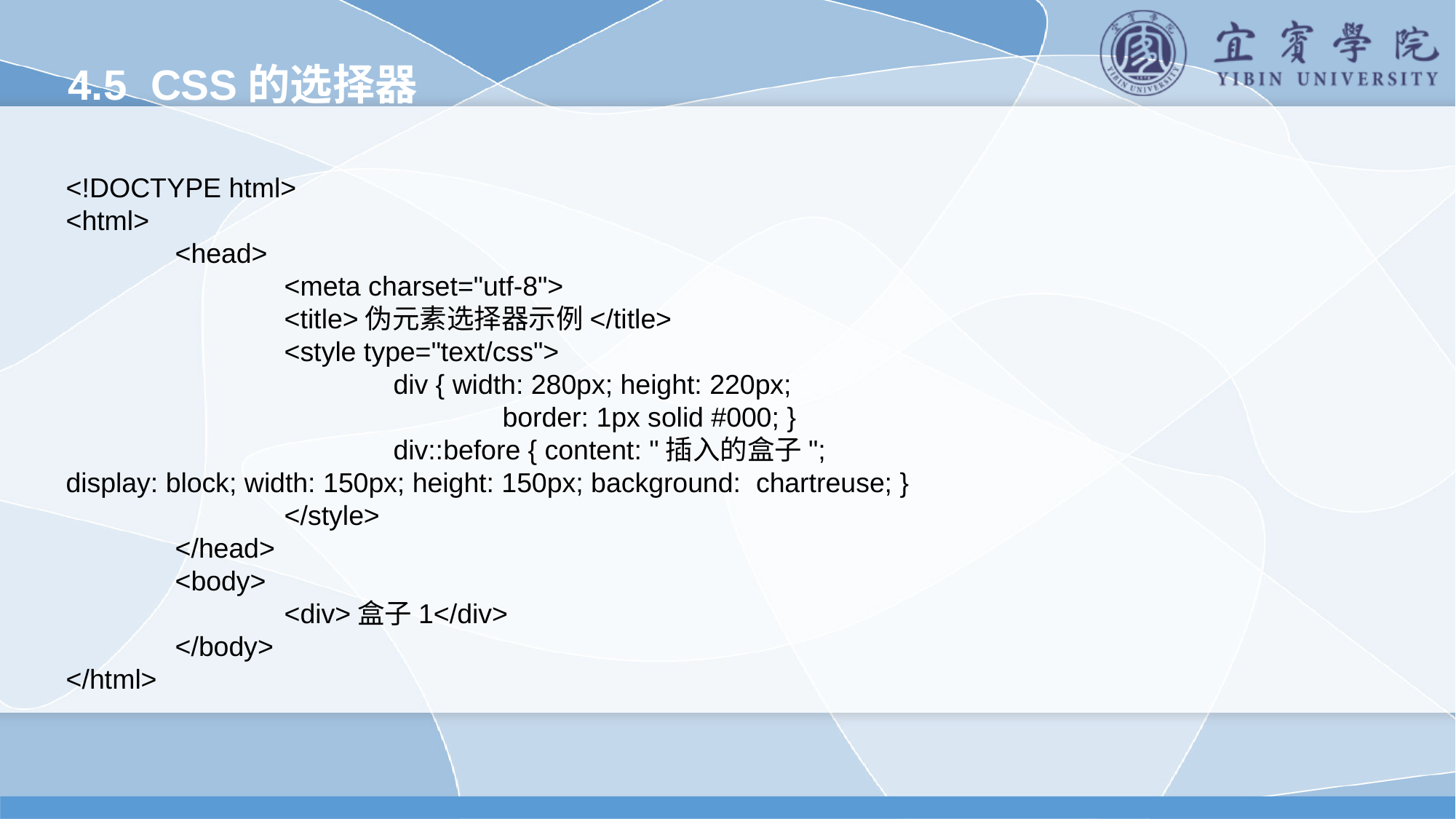

4.5  CSS的选择器
<!DOCTYPE html>
<html>
	<head>
		<meta charset="utf-8">
		<title>伪元素选择器示例</title>
		<style type="text/css">
			div { width: 280px; height: 220px;
				border: 1px solid #000; }
			div::before { content: "插入的盒子";
display: block; width: 150px; height: 150px; background:  chartreuse; }
		</style>
	</head>
	<body>
		<div>盒子1</div>
	</body>
</html>